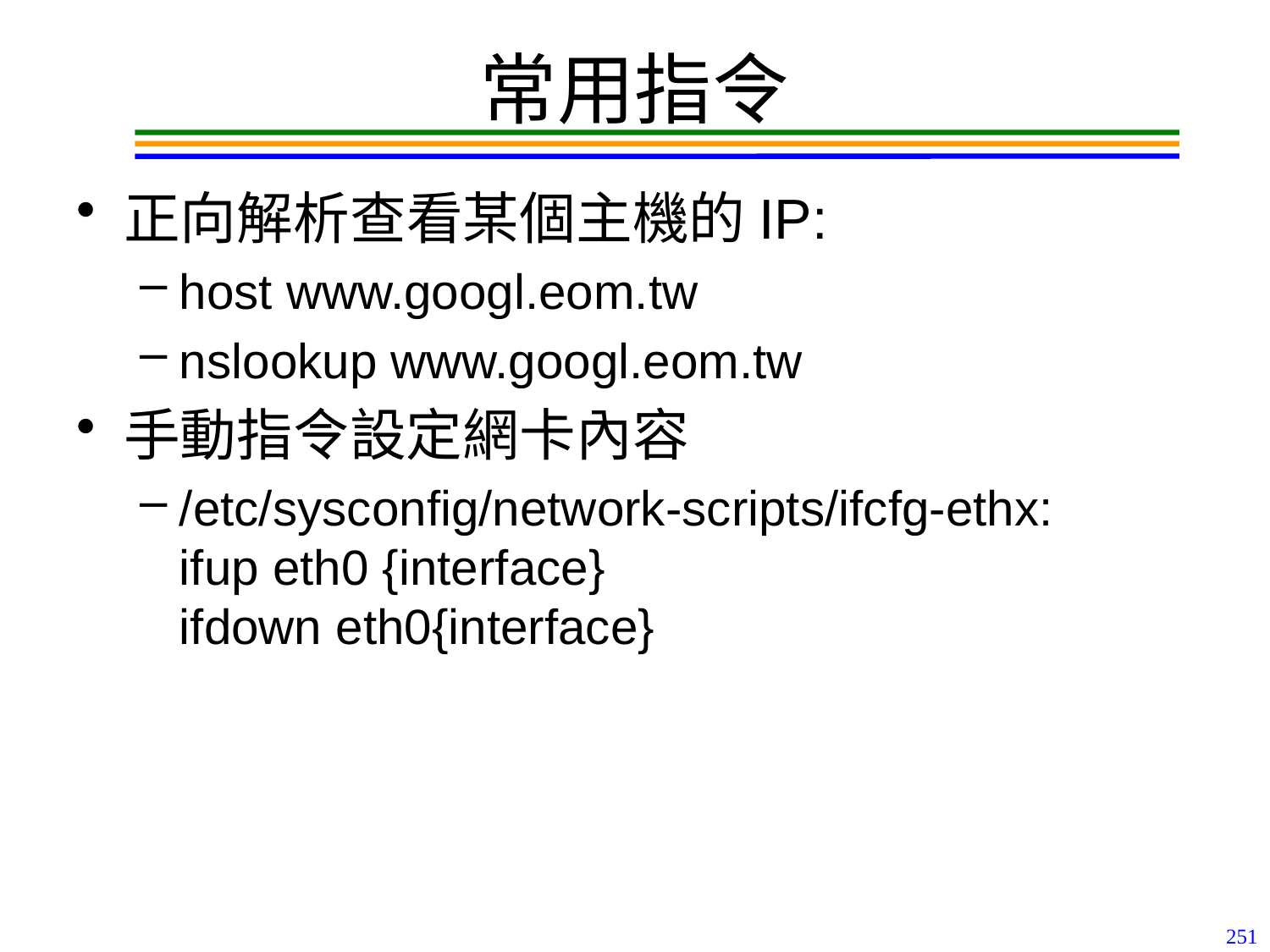

# 常用指令
正向解析查看某個主機的IP:
host www.googl.eom.tw
nslookup www.googl.eom.tw
手動指令設定網卡內容
/etc/sysconfig/network-scripts/ifcfg-ethx:
ifup eth0 {interface}
ifdown eth0{interface}
251